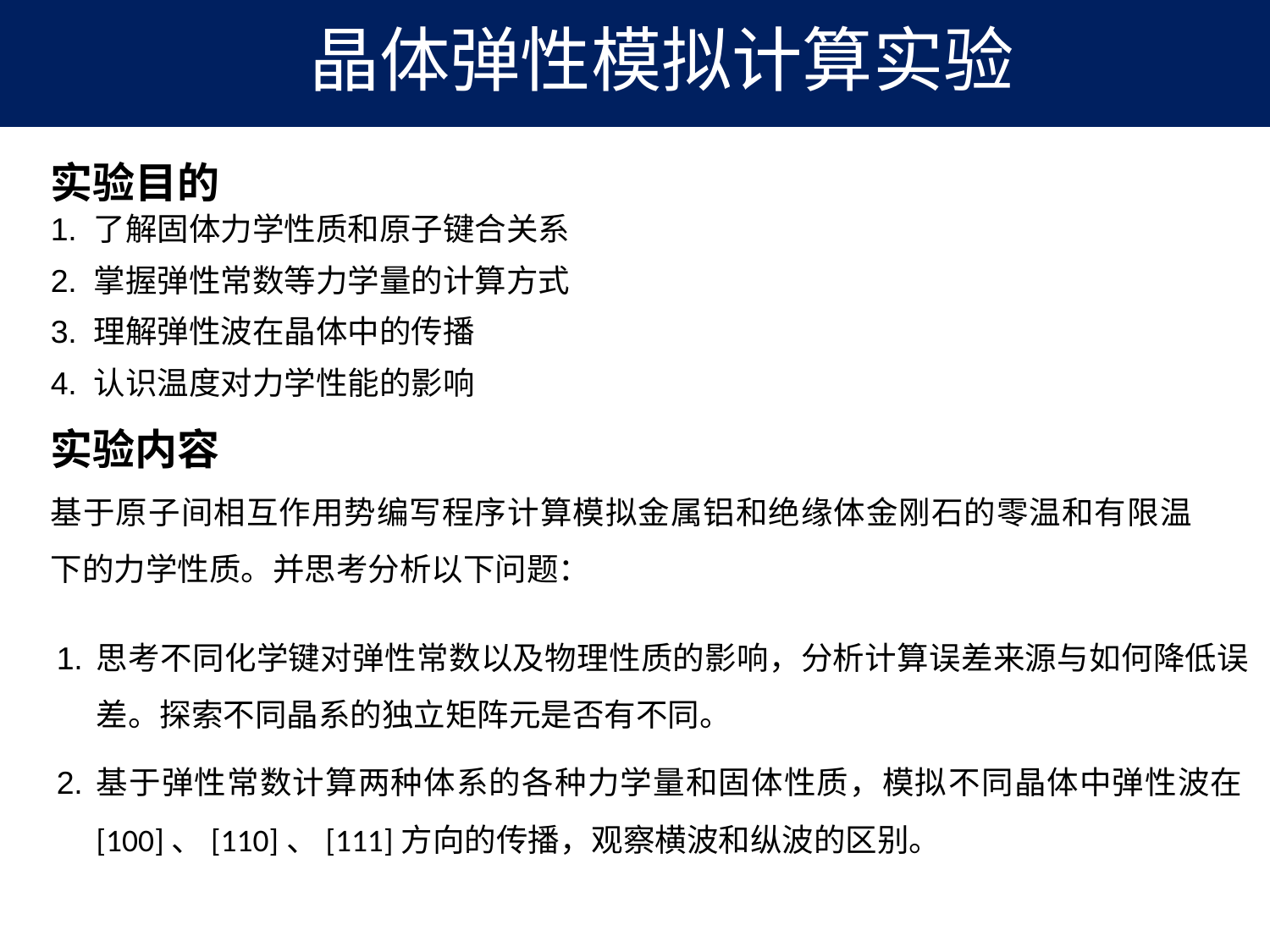

晶体弹性模拟计算实验
实验目的
1. 了解固体力学性质和原子键合关系
2. 掌握弹性常数等力学量的计算方式
3. 理解弹性波在晶体中的传播
4. 认识温度对力学性能的影响
实验内容
基于原子间相互作用势编写程序计算模拟金属铝和绝缘体金刚石的零温和有限温下的力学性质。并思考分析以下问题：
思考不同化学键对弹性常数以及物理性质的影响，分析计算误差来源与如何降低误差。探索不同晶系的独立矩阵元是否有不同。
基于弹性常数计算两种体系的各种力学量和固体性质，模拟不同晶体中弹性波在[100]、[110]、[111]方向的传播，观察横波和纵波的区别。